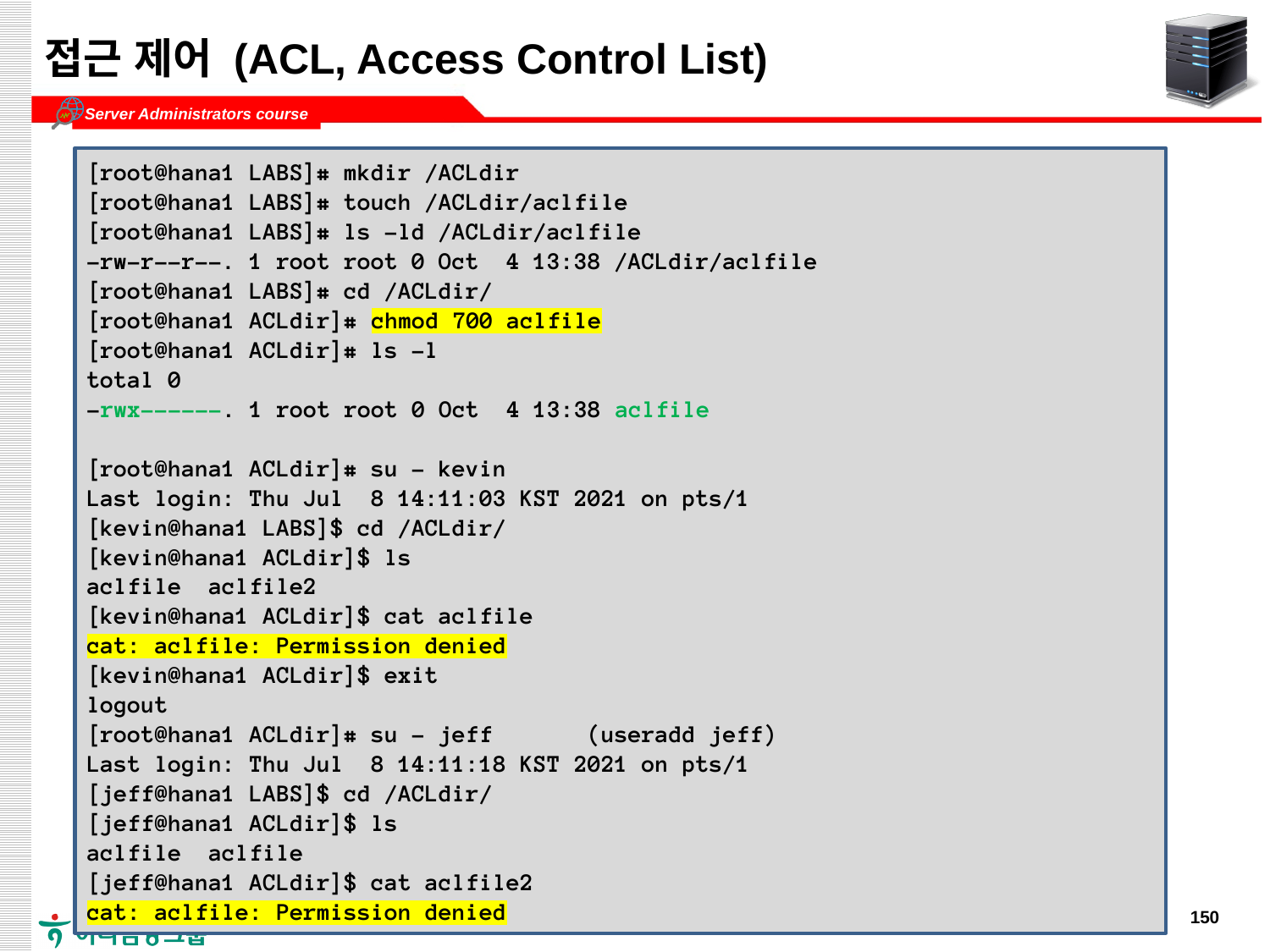

# 접근 제어 (ACL, Access Control List)
[root@hana1 LABS]# mkdir /ACLdir
[root@hana1 LABS]# touch /ACLdir/aclfile
[root@hana1 LABS]# ls -ld /ACLdir/aclfile
-rw-r--r--. 1 root root 0 Oct  4 13:38 /ACLdir/aclfile
[root@hana1 LABS]# cd /ACLdir/
[root@hana1 ACLdir]# chmod 700 aclfile
[root@hana1 ACLdir]# ls -l
total 0
-rwx------. 1 root root 0 Oct  4 13:38 aclfile

[root@hana1 ACLdir]# su - kevin
Last login: Thu Jul  8 14:11:03 KST 2021 on pts/1
[kevin@hana1 LABS]$ cd /ACLdir/
[kevin@hana1 ACLdir]$ ls
aclfile  aclfile2
[kevin@hana1 ACLdir]$ cat aclfile
cat: aclfile: Permission denied
[kevin@hana1 ACLdir]$ exit
logout
[root@hana1 ACLdir]# su – jeff       (useradd jeff)
Last login: Thu Jul  8 14:11:18 KST 2021 on pts/1
[jeff@hana1 LABS]$ cd /ACLdir/
[jeff@hana1 ACLdir]$ ls
aclfile  aclfile
[jeff@hana1 ACLdir]$ cat aclfile2
cat: aclfile: Permission denied